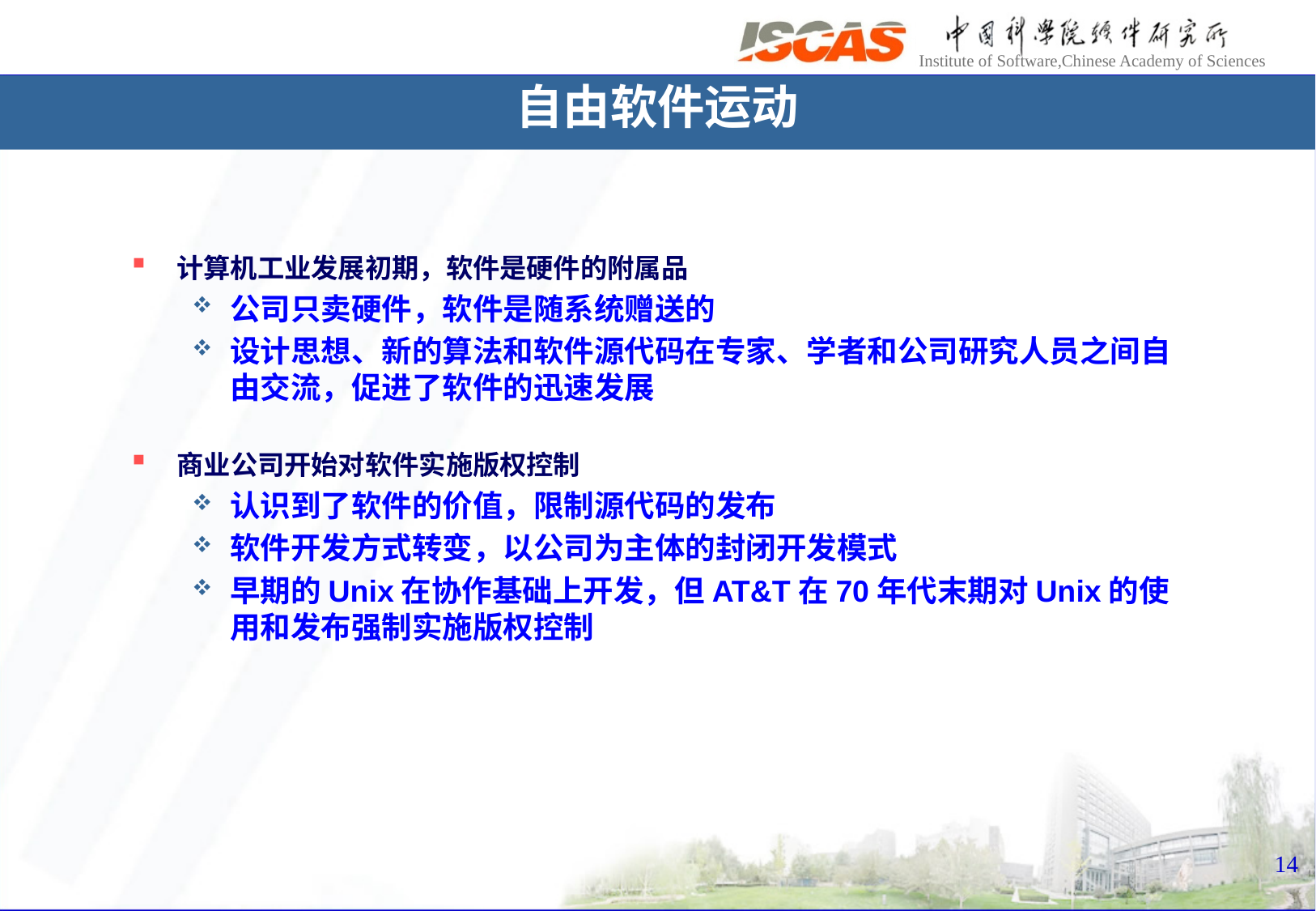

自由软件运动

计算机工业发展初期，软件是硬件的附属品
公司只卖硬件，软件是随系统赠送的
设计思想、新的算法和软件源代码在专家、学者和公司研究人员之间自由交流，促进了软件的迅速发展

商业公司开始对软件实施版权控制
认识到了软件的价值，限制源代码的发布
软件开发方式转变，以公司为主体的封闭开发模式
早期的Unix在协作基础上开发，但AT&T在70年代末期对Unix的使用和发布强制实施版权控制
14